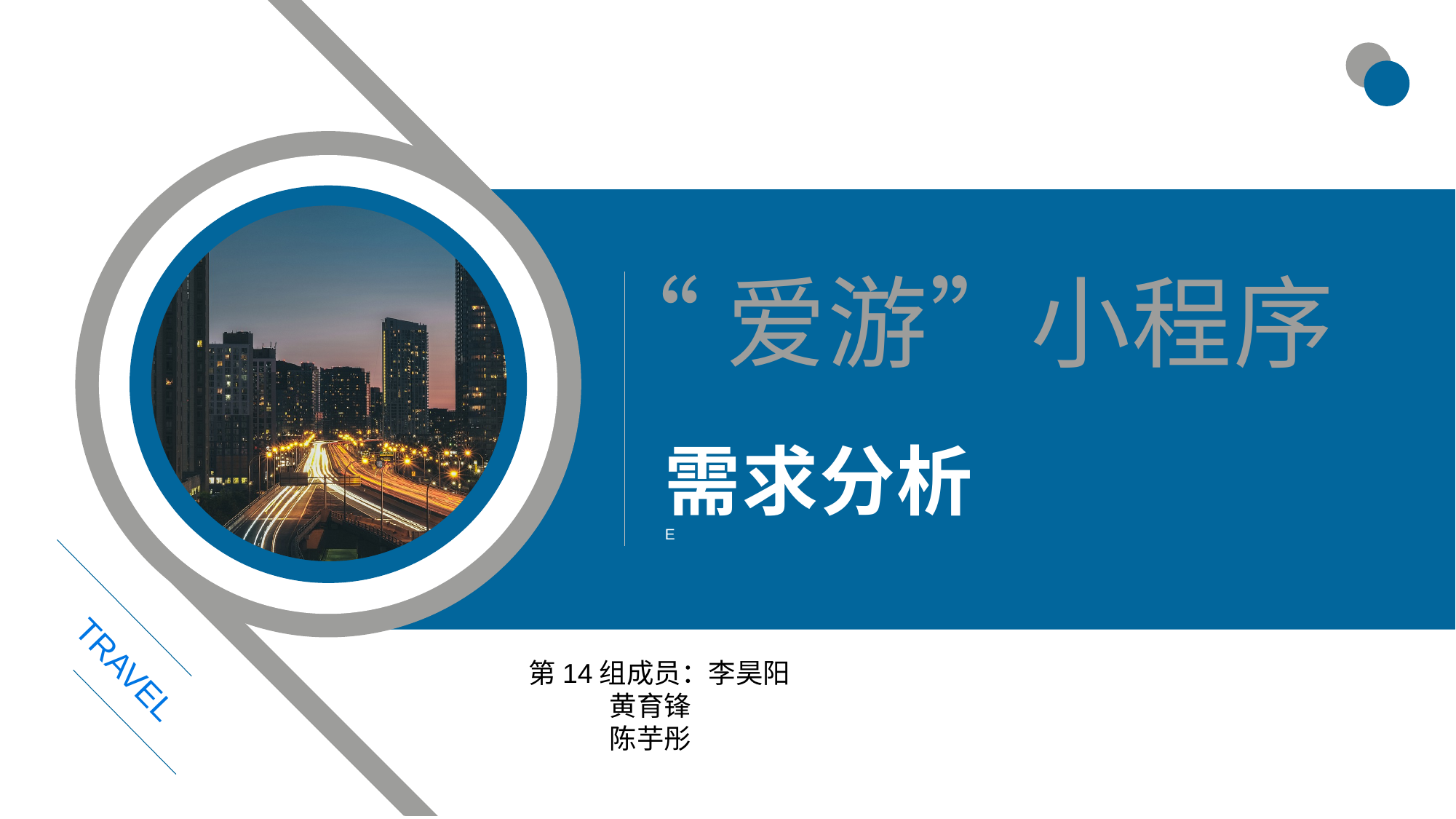

“爱游”小程序
需求分析
E
TRAVEL
第14组成员：李昊阳
            黄育锋
            陈芋彤